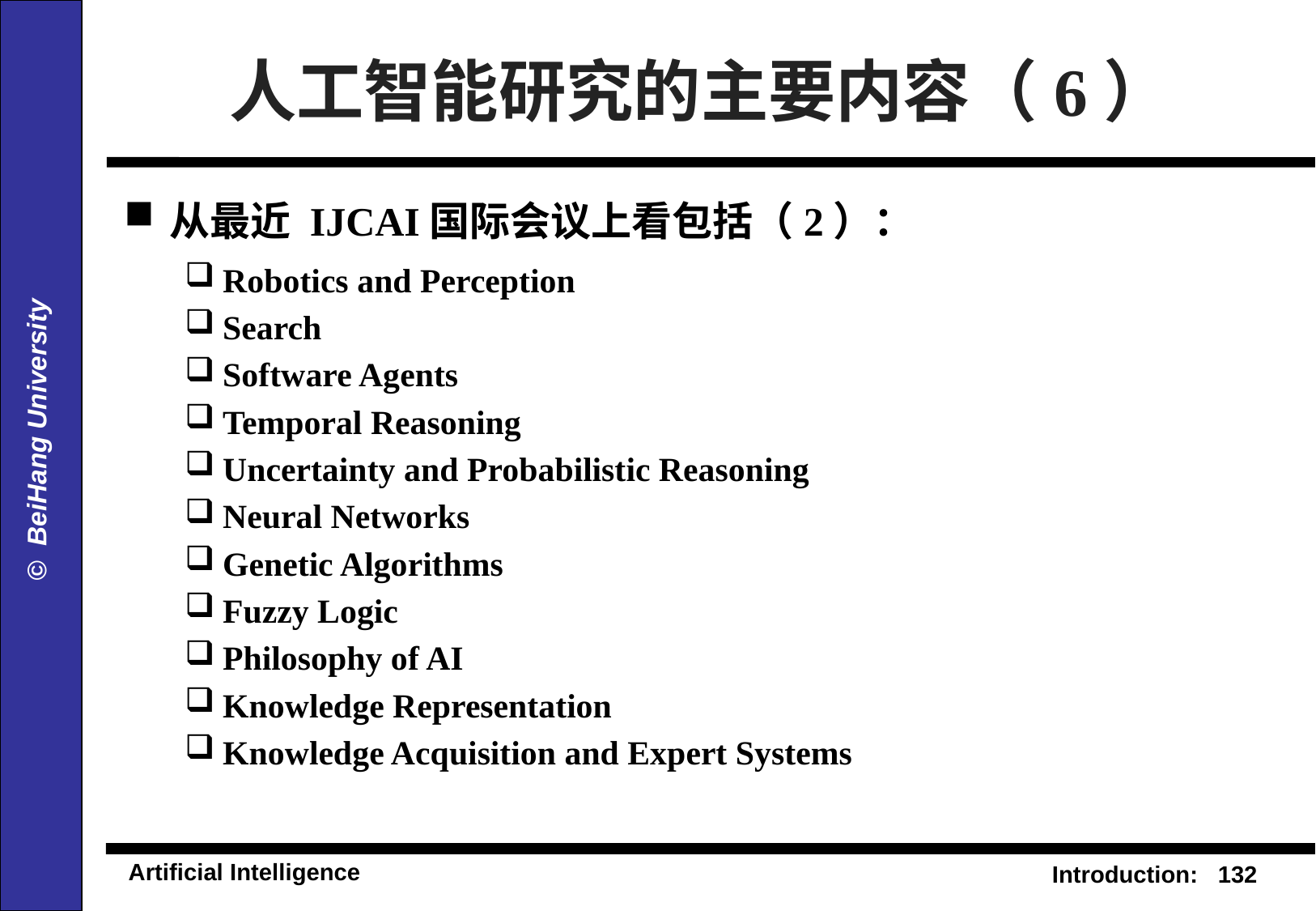

# 人工智能研究的主要内容（6）
从最近 IJCAI国际会议上看包括（2）：
Robotics and Perception
Search
Software Agents
Temporal Reasoning
Uncertainty and Probabilistic Reasoning
Neural Networks
Genetic Algorithms
Fuzzy Logic
Philosophy of AI
Knowledge Representation
Knowledge Acquisition and Expert Systems